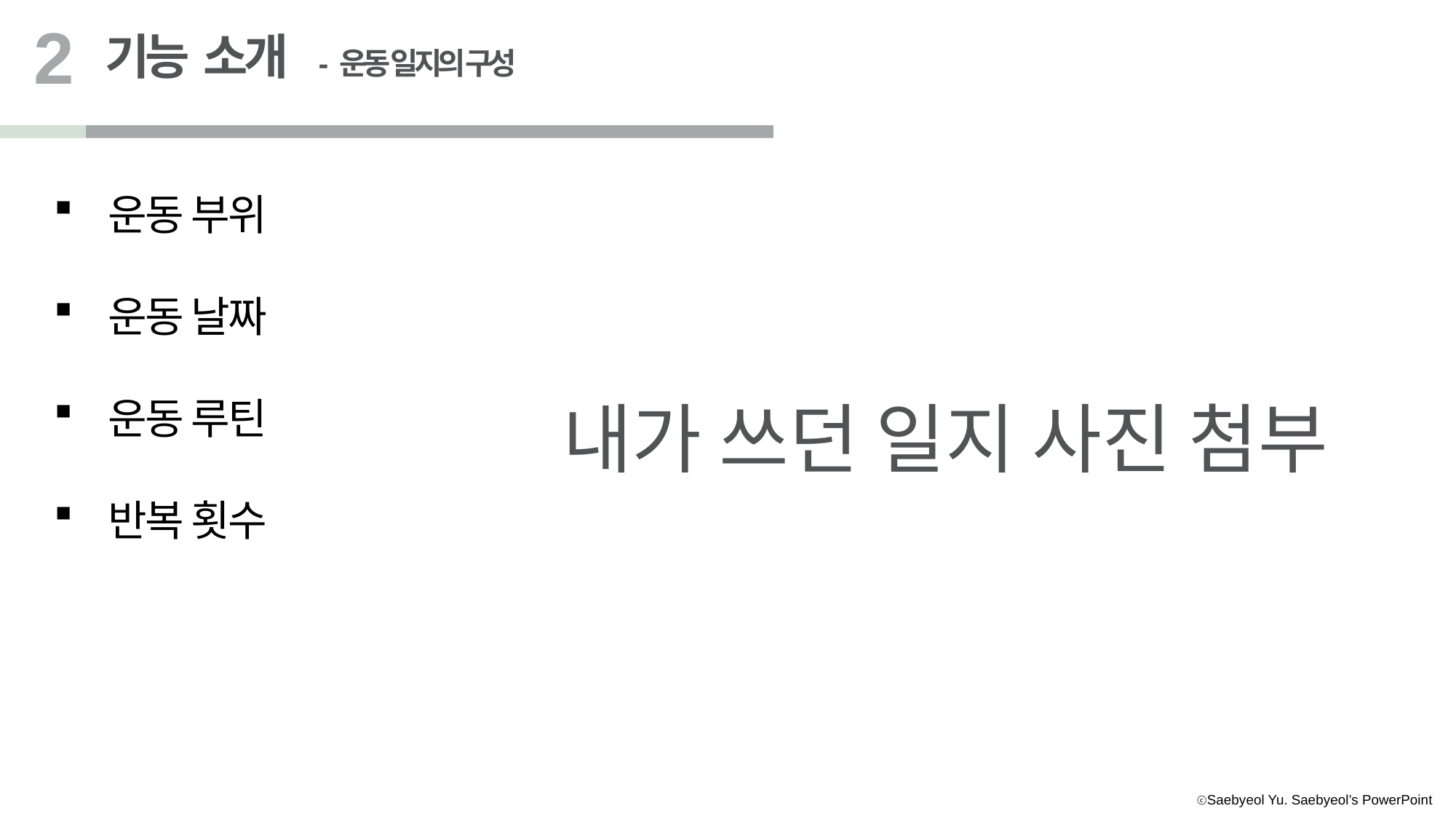

2
기능  소개  - 운동 일지의 구성

운동 부위

운동 날짜

운동 루틴

반복 횟수

내가 쓰던 일지 사진 첨부